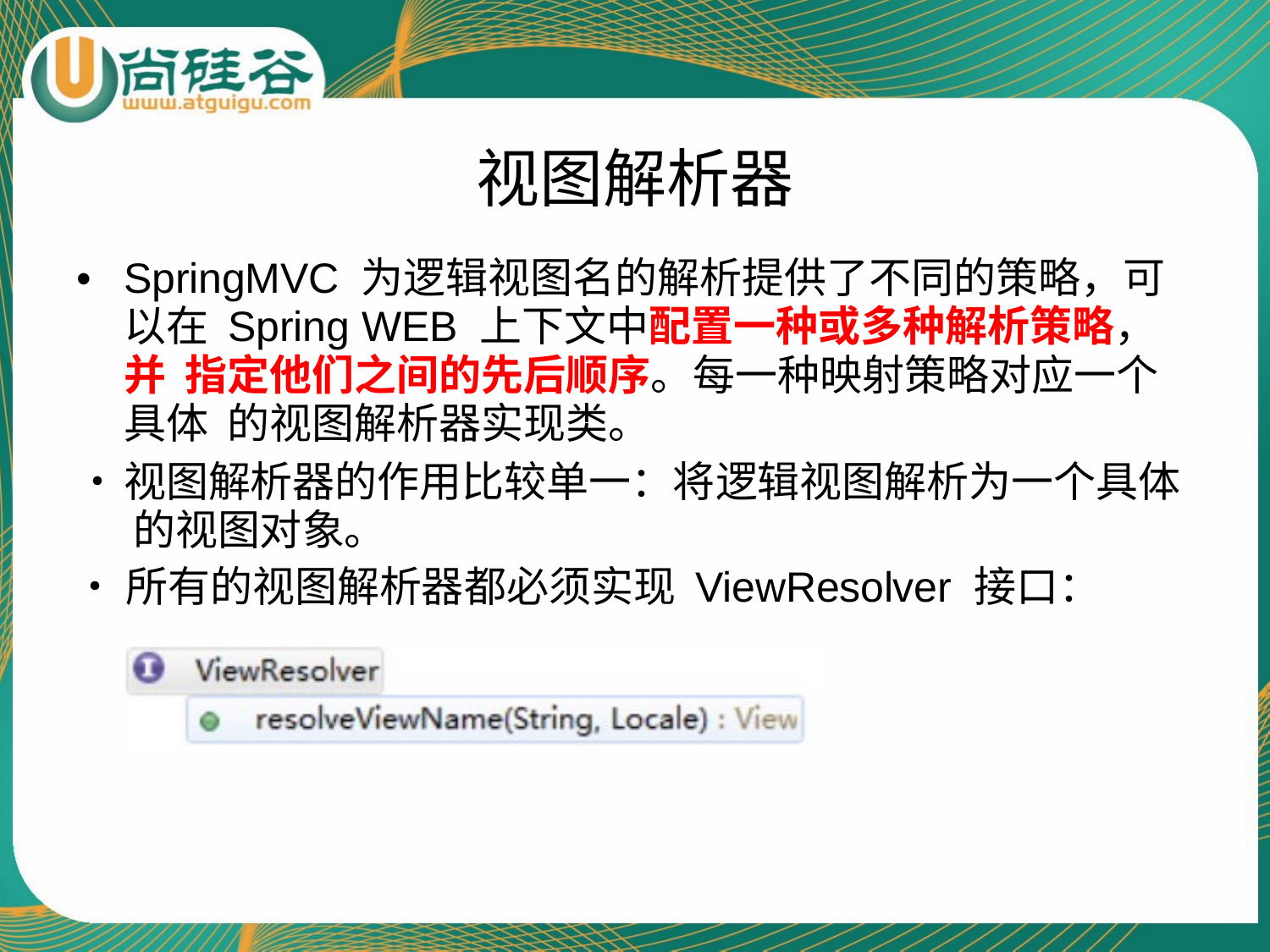

# 视图解析器
•	SpringMVC 为逻辑视图名的解析提供了不同的策略，可  以在 Spring WEB 上下文中配置一种或多种解析策略，并  指定他们之间的先后顺序。每一种映射策略对应一个具体  的视图解析器实现类。
•	视图解析器的作用比较单一：将逻辑视图解析为一个具体  的视图对象。
•	所有的视图解析器都必须实现 ViewResolver 接口：